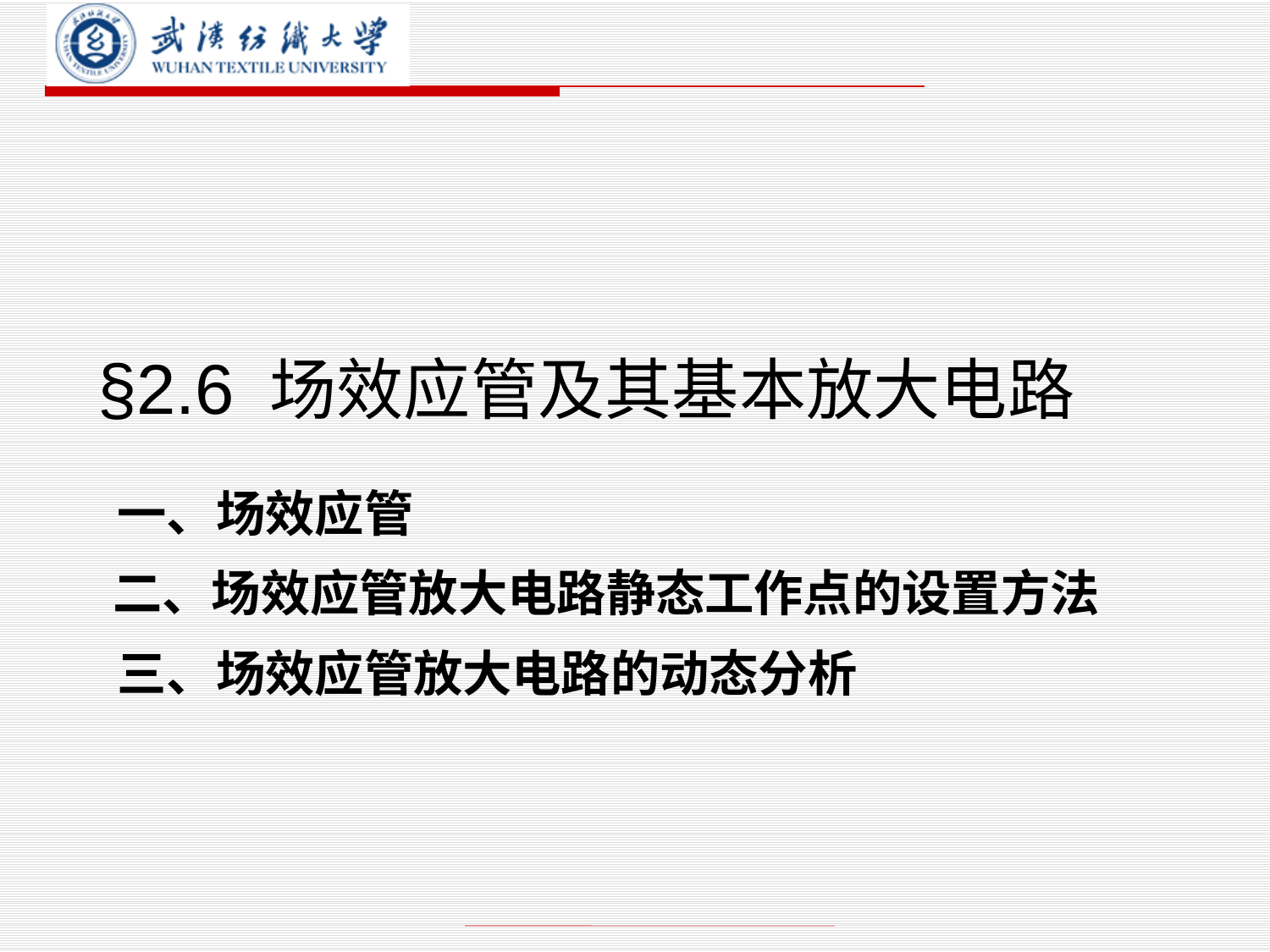

# §2.6 场效应管及其基本放大电路
一、场效应管
二、场效应管放大电路静态工作点的设置方法
三、场效应管放大电路的动态分析